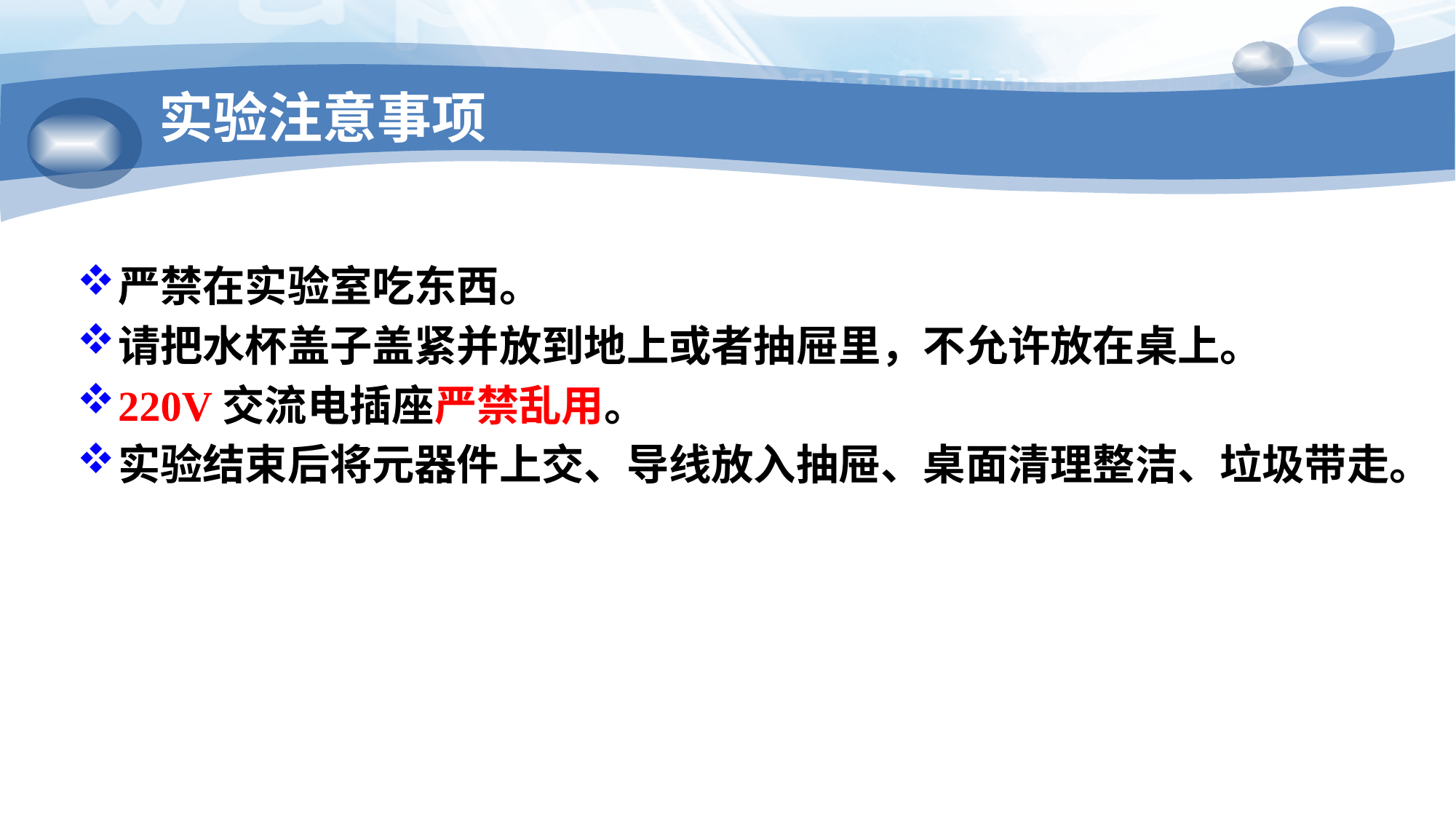

# 实验注意事项
严禁在实验室吃东西。
请把水杯盖子盖紧并放到地上或者抽屉里，不允许放在桌上。
220V交流电插座严禁乱用。
实验结束后将元器件上交、导线放入抽屉、桌面清理整洁、垃圾带走。